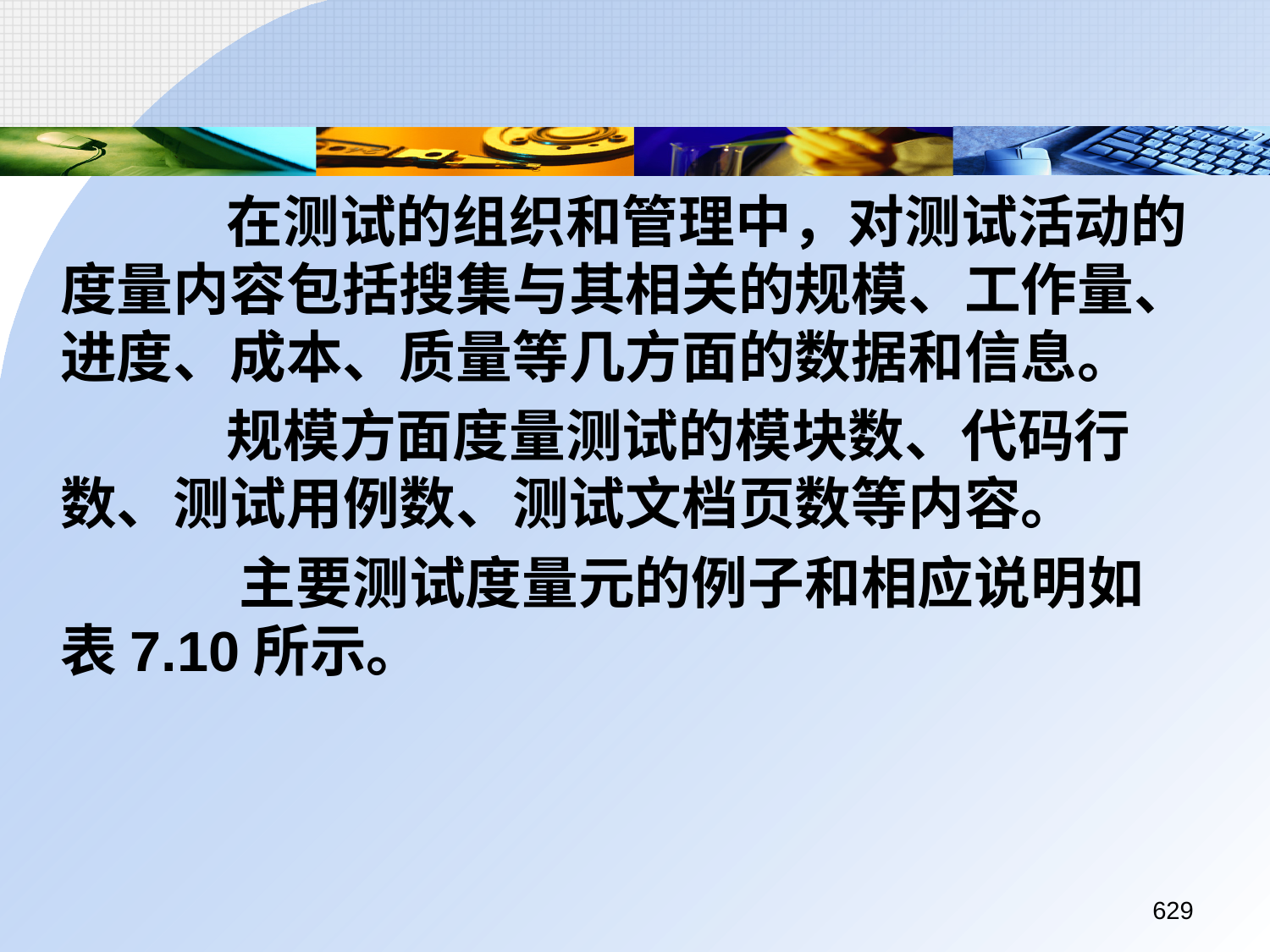

在测试的组织和管理中，对测试活动的度量内容包括搜集与其相关的规模、工作量、进度、成本、质量等几方面的数据和信息。
		  规模方面度量测试的模块数、代码行数、测试用例数、测试文档页数等内容。
		   主要测试度量元的例子和相应说明如表7.10所示。

629